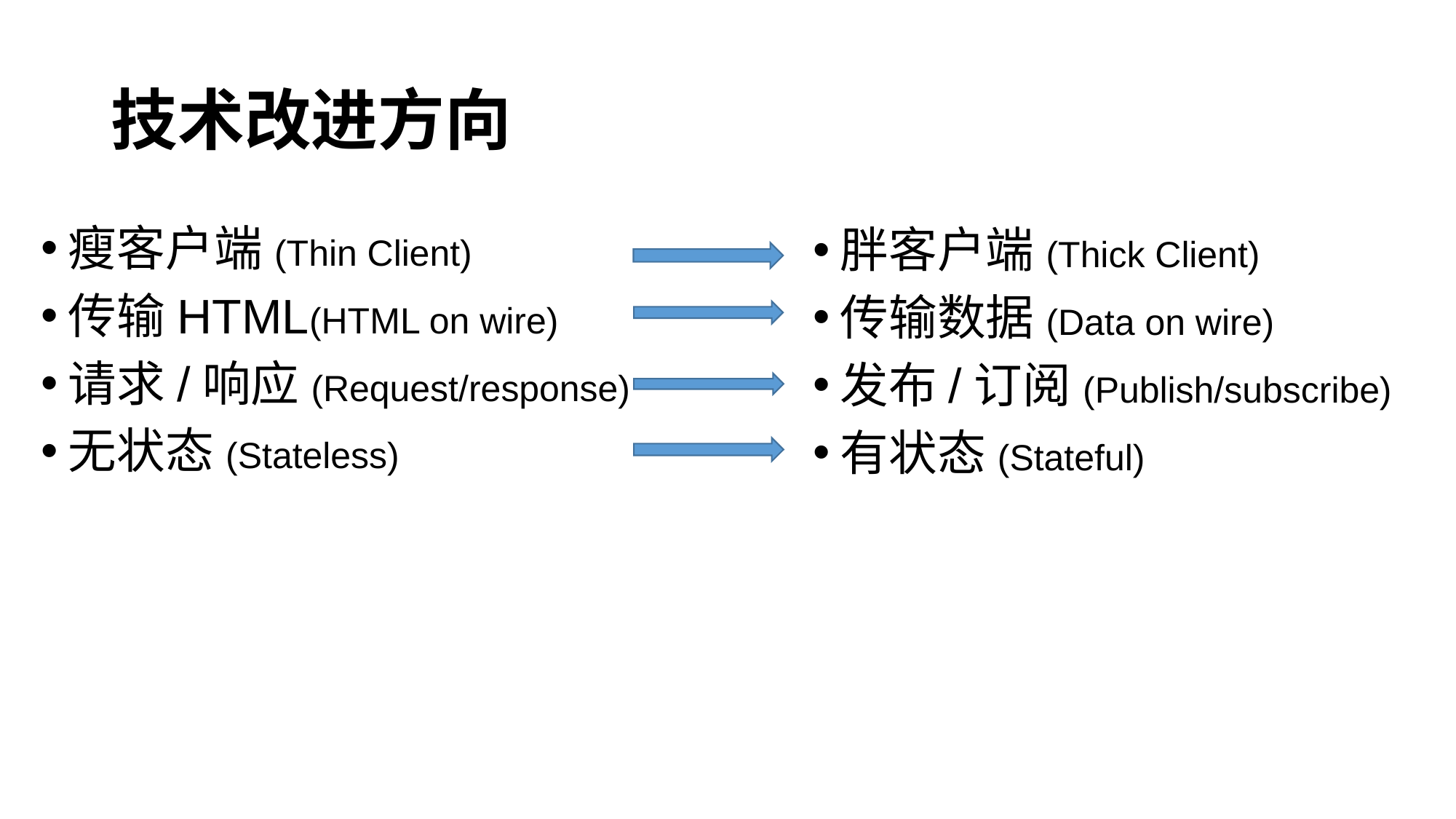

# 技术改进方向
瘦客户端(Thin Client)
传输HTML(HTML on wire)
请求/响应(Request/response)
无状态(Stateless)
胖客户端(Thick Client)
传输数据(Data on wire)
发布/订阅(Publish/subscribe)
有状态(Stateful)